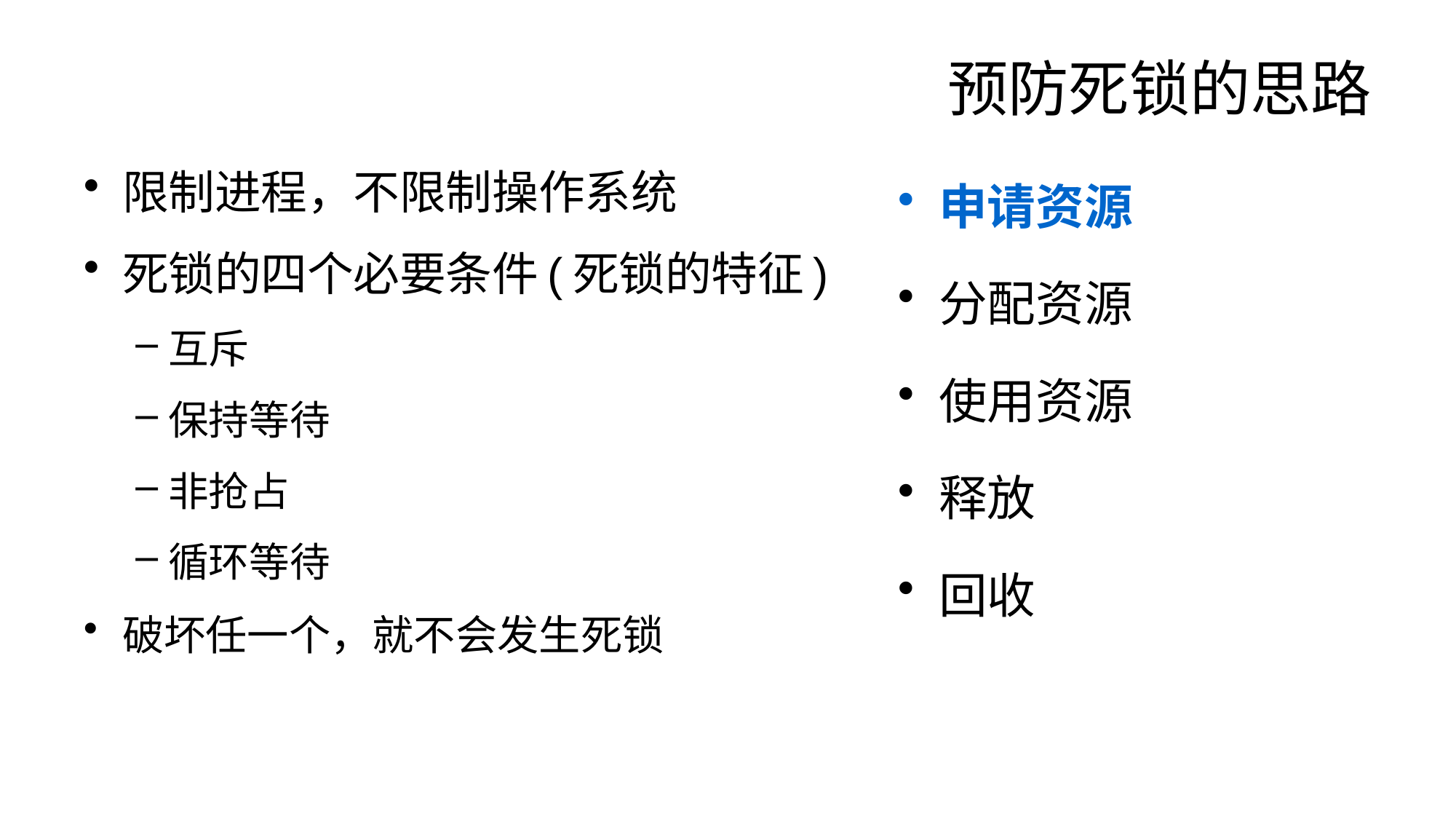

# 预防死锁的思路
申请资源
分配资源
使用资源
释放
回收

限制进程，不限制操作系统
死锁的四个必要条件(死锁的特征)
互斥
保持等待
非抢占
循环等待
破坏任一个，就不会发生死锁